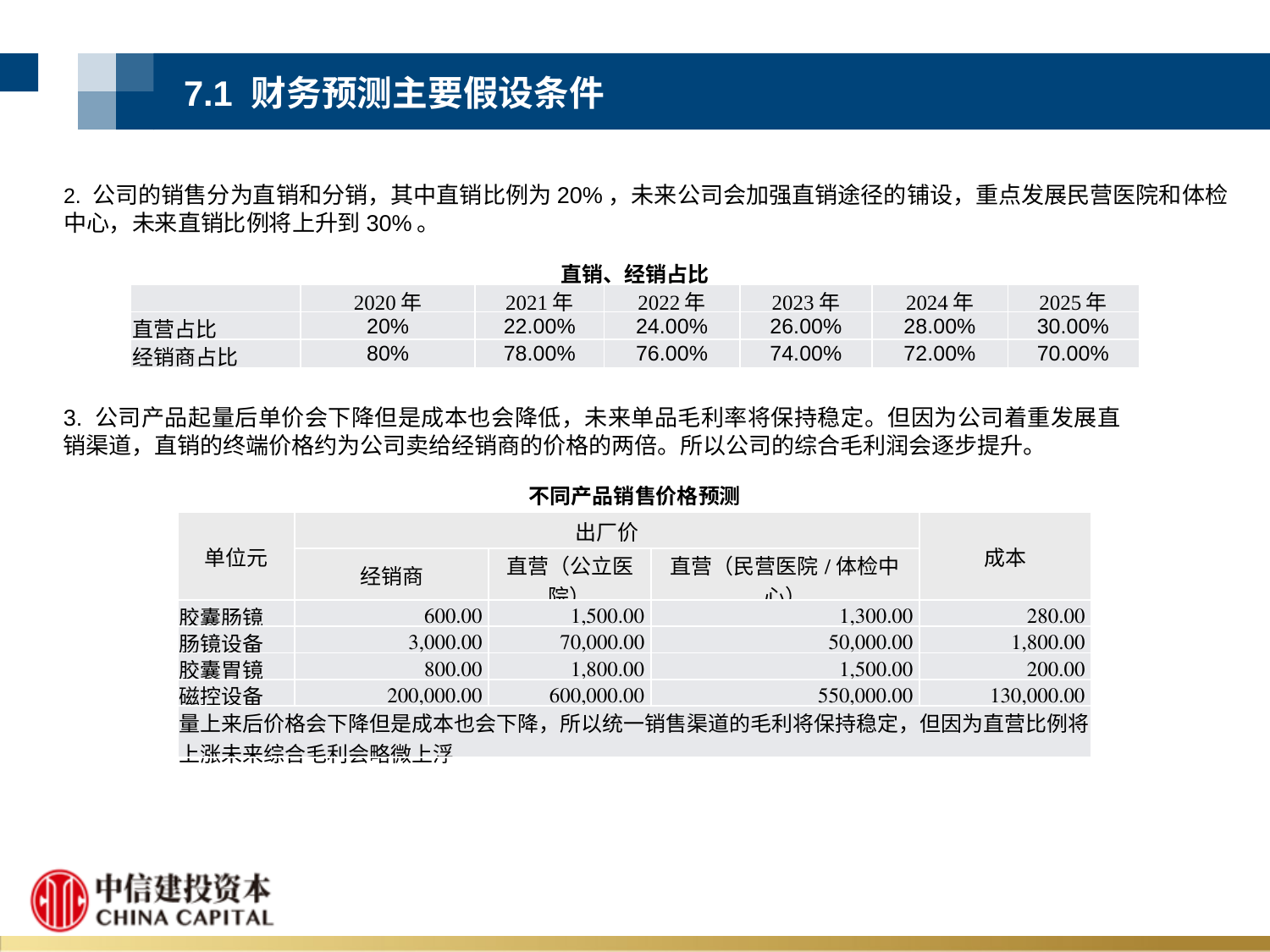

7.1 财务预测主要假设条件

2. 公司的销售分为直销和分销，其中直销比例为20%，未来公司会加强直销途径的铺设，重点发展民营医院和体检中心，未来直销比例将上升到30%。

| 直销、经销占比 |  |  |  |  |  |  |
| --- | --- | --- | --- | --- | --- | --- |
|  | 2020年 | 2021年 | 2022年 | 2023年 | 2024年 | 2025年 |
| 直营占比 | 20% | 22.00% | 24.00% | 26.00% | 28.00% | 30.00% |
| 经销商占比 | 80% | 78.00% | 76.00% | 74.00% | 72.00% | 70.00% |
3. 公司产品起量后单价会下降但是成本也会降低，未来单品毛利率将保持稳定。但因为公司着重发展直销渠道，直销的终端价格约为公司卖给经销商的价格的两倍。所以公司的综合毛利润会逐步提升。
| 不同产品销售价格预测 |  |  |  |  |
| --- | --- | --- | --- | --- |
| 单位元 | 出厂价 |  |  | 成本 |
|  | 经销商 | 直营（公立医院） | 直营（民营医院/体检中心） |  |
| 胶囊肠镜 | 600.00 | 1,500.00 | 1,300.00 | 280.00 |
| 肠镜设备 | 3,000.00 | 70,000.00 | 50,000.00 | 1,800.00 |
| 胶囊胃镜 | 800.00 | 1,800.00 | 1,500.00 | 200.00 |
| 磁控设备 | 200,000.00 | 600,000.00 | 550,000.00 | 130,000.00 |
| 量上来后价格会下降但是成本也会下降，所以统一销售渠道的毛利将保持稳定，但因为直营比例将上涨未来综合毛利会略微上浮 |  |  |  |  |